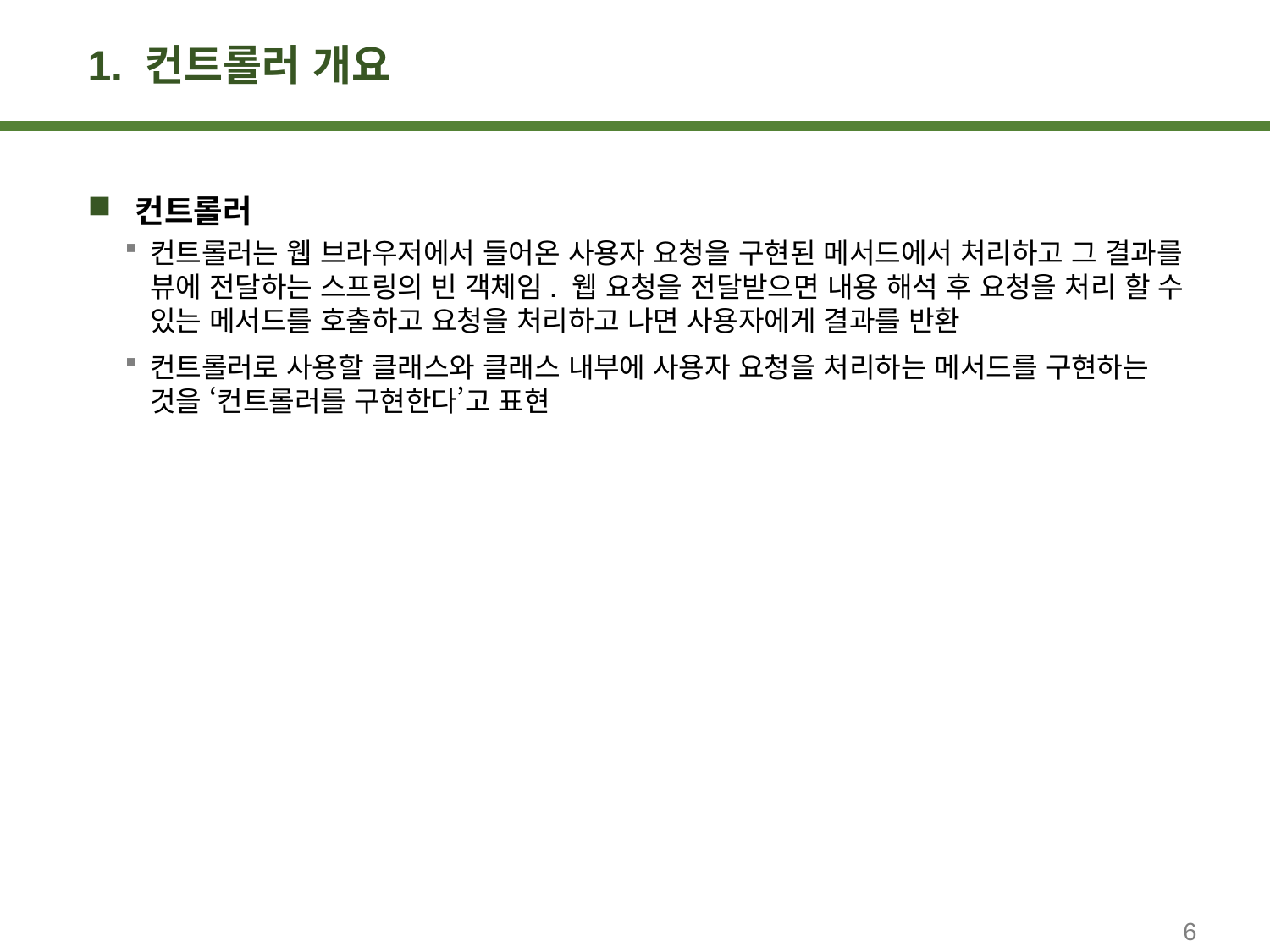

# 1. 컨트롤러 개요
컨트롤러
컨트롤러는 웹 브라우저에서 들어온 사용자 요청을 구현된 메서드에서 처리하고 그 결과를 뷰에 전달하는 스프링의 빈 객체임. 웹 요청을 전달받으면 내용 해석 후 요청을 처리 할 수 있는 메서드를 호출하고 요청을 처리하고 나면 사용자에게 결과를 반환
컨트롤러로 사용할 클래스와 클래스 내부에 사용자 요청을 처리하는 메서드를 구현하는 것을 ‘컨트롤러를 구현한다’고 표현